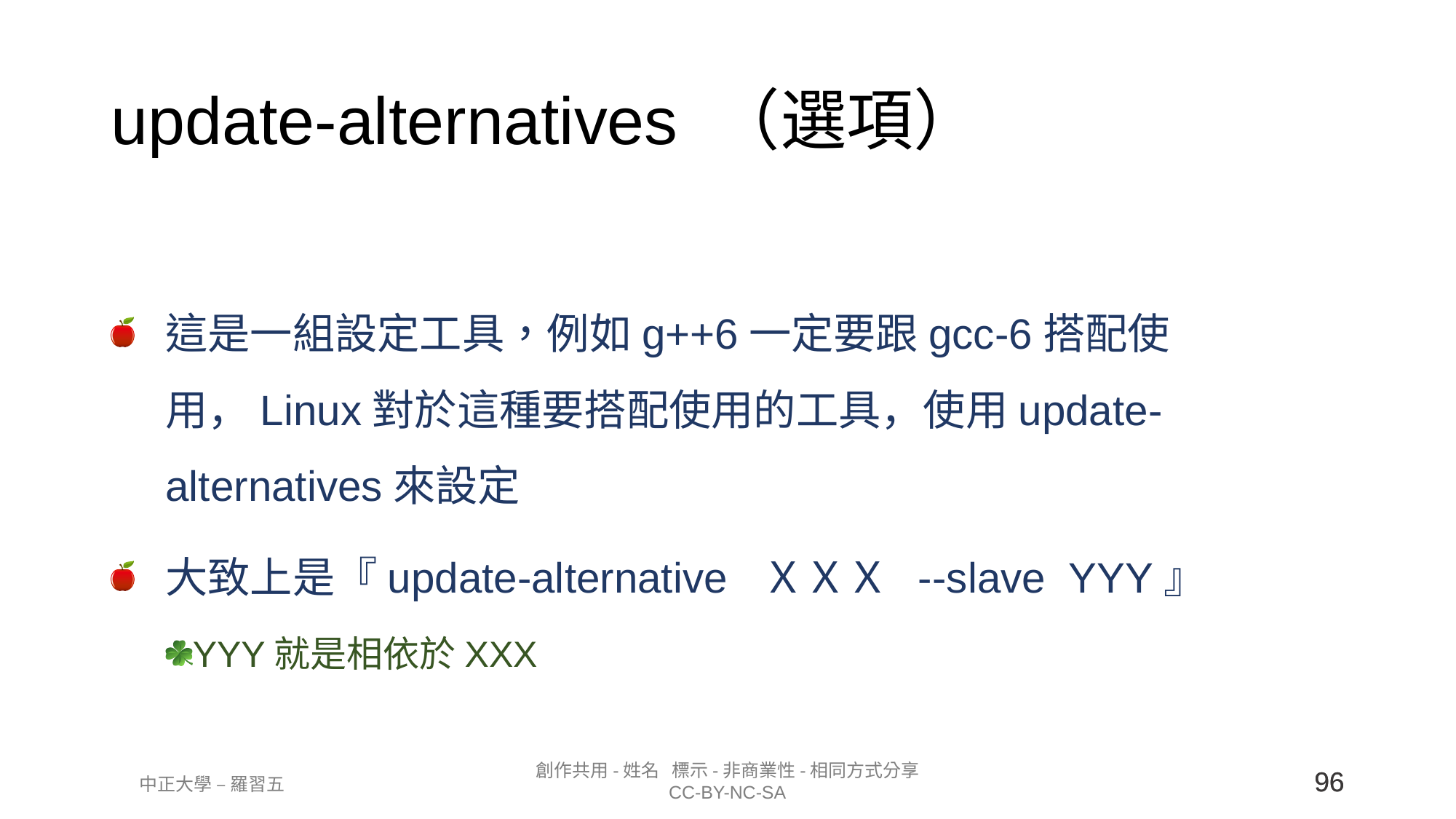

# update-alternatives （選項）
這是一組設定工具，例如g++6一定要跟gcc-6搭配使用，Linux對於這種要搭配使用的工具，使用update-alternatives來設定
大致上是『update-alternative  ＸＸＸ  --slave  YYY』
YYY就是相依於XXX